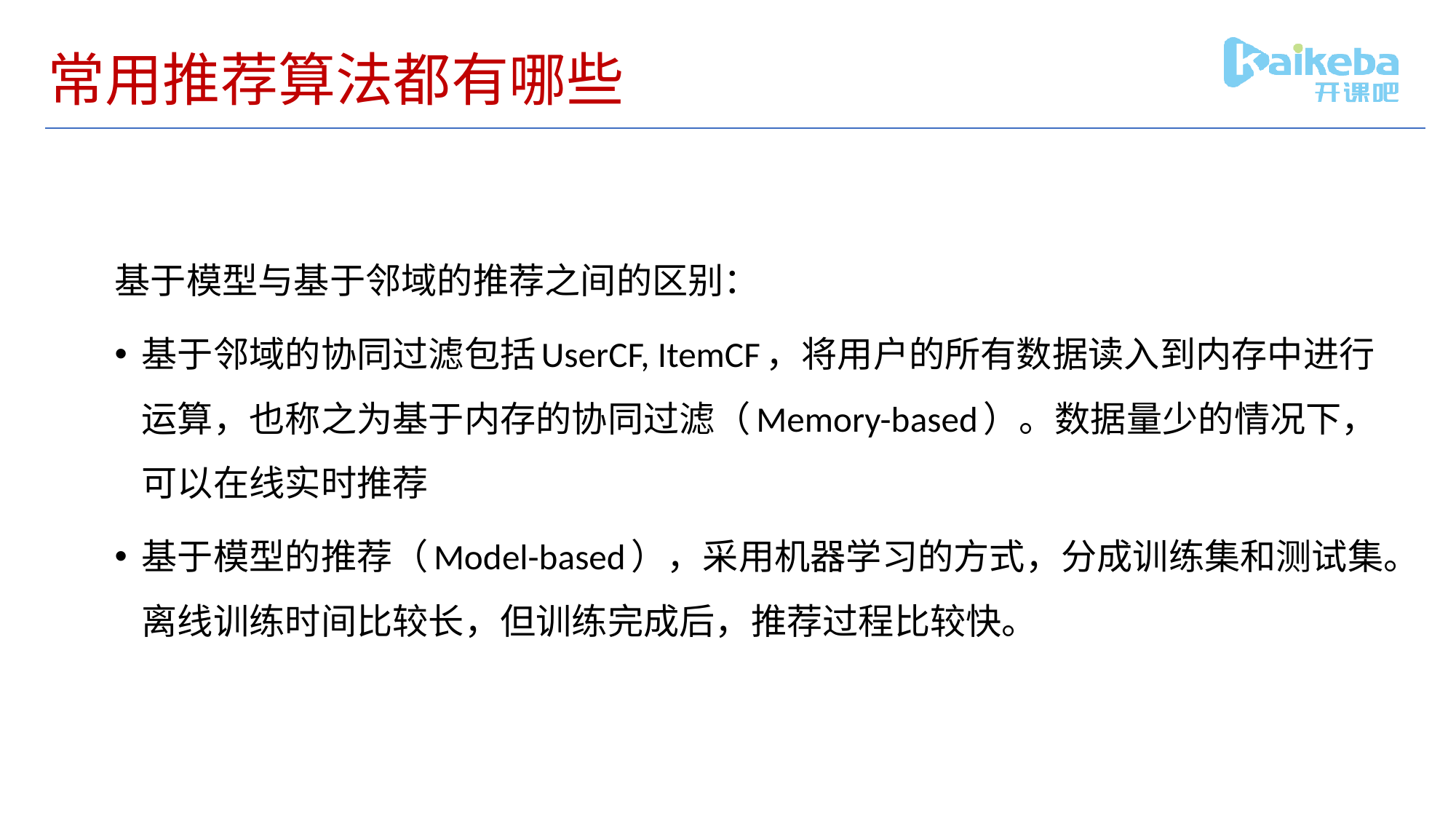

# 常用推荐算法都有哪些
基于模型与基于邻域的推荐之间的区别：
基于邻域的协同过滤包括UserCF, ItemCF，将用户的所有数据读入到内存中进行运算，也称之为基于内存的协同过滤（Memory-based）。数据量少的情况下，可以在线实时推荐
基于模型的推荐（Model-based），采用机器学习的方式，分成训练集和测试集。离线训练时间比较长，但训练完成后，推荐过程比较快。